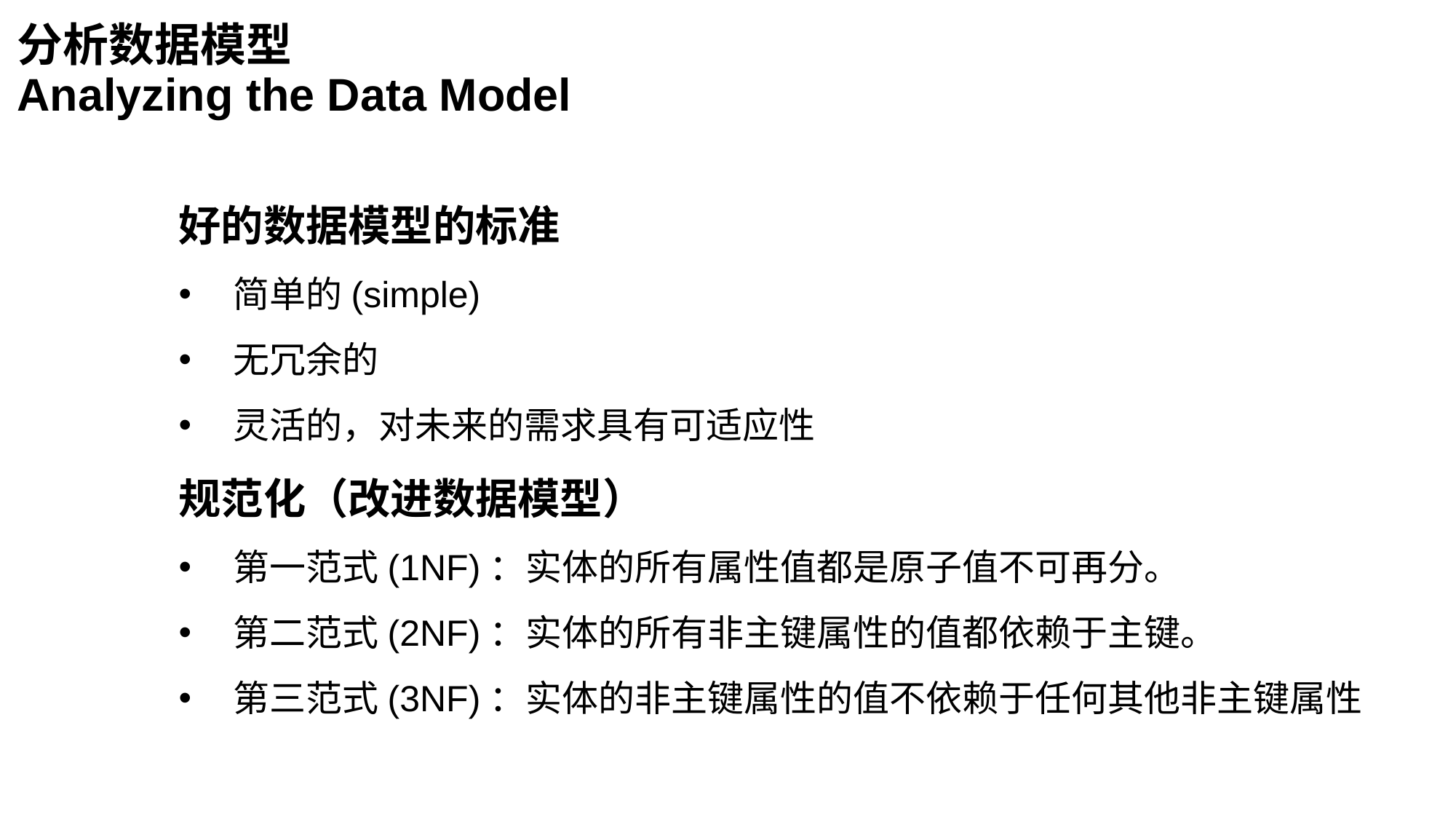

分析数据模型
Analyzing the Data Model

好的数据模型的标准
简单的(simple)
无冗余的
灵活的，对未来的需求具有可适应性
规范化（改进数据模型）
第一范式(1NF)：实体的所有属性值都是原子值不可再分。
第二范式(2NF)：实体的所有非主键属性的值都依赖于主键。
第三范式(3NF)：实体的非主键属性的值不依赖于任何其他非主键属性